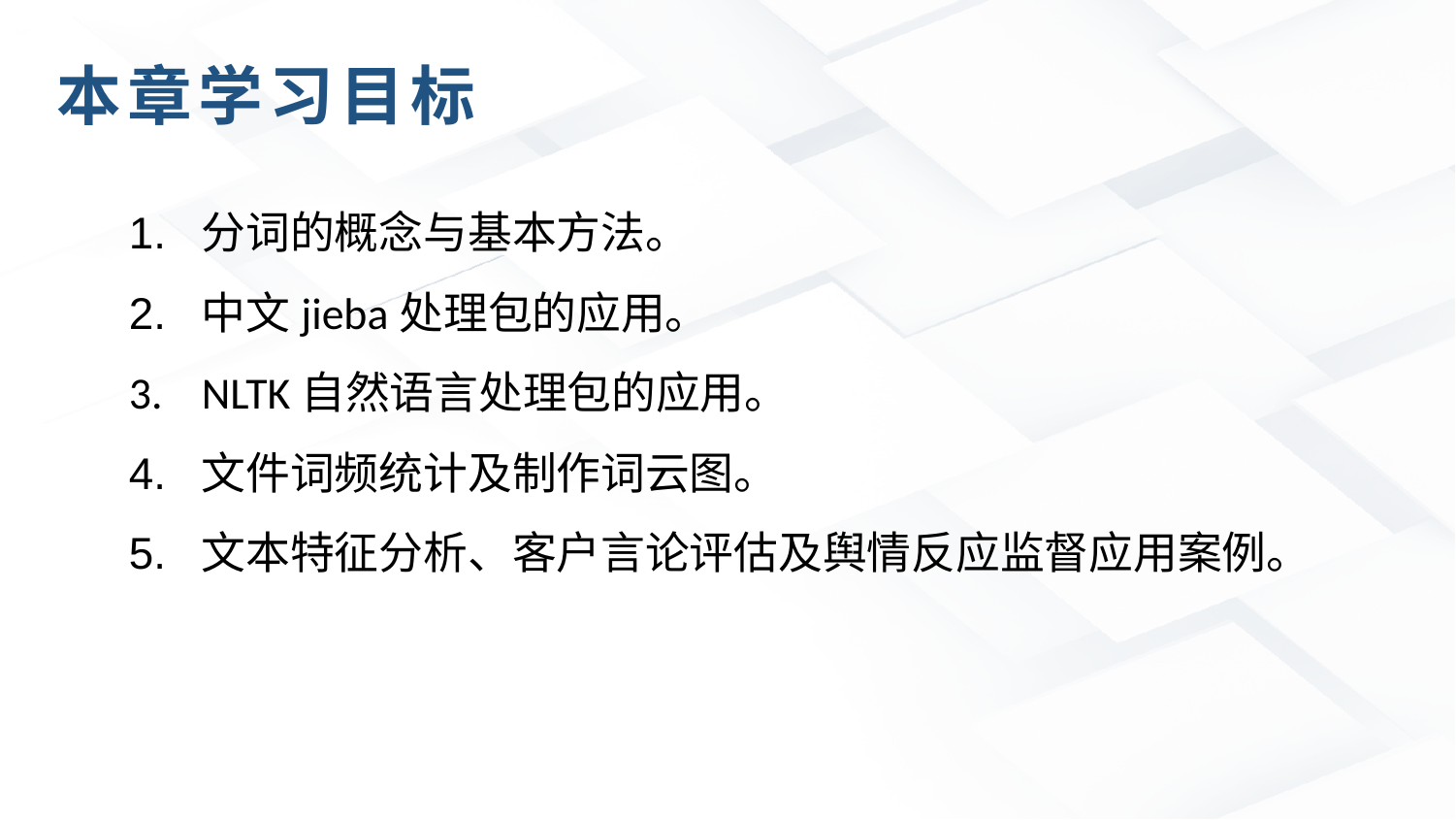

本章学习目标
分词的概念与基本方法。
中文jieba处理包的应用。
NLTK自然语言处理包的应用。
文件词频统计及制作词云图。
文本特征分析、客户言论评估及舆情反应监督应用案例。